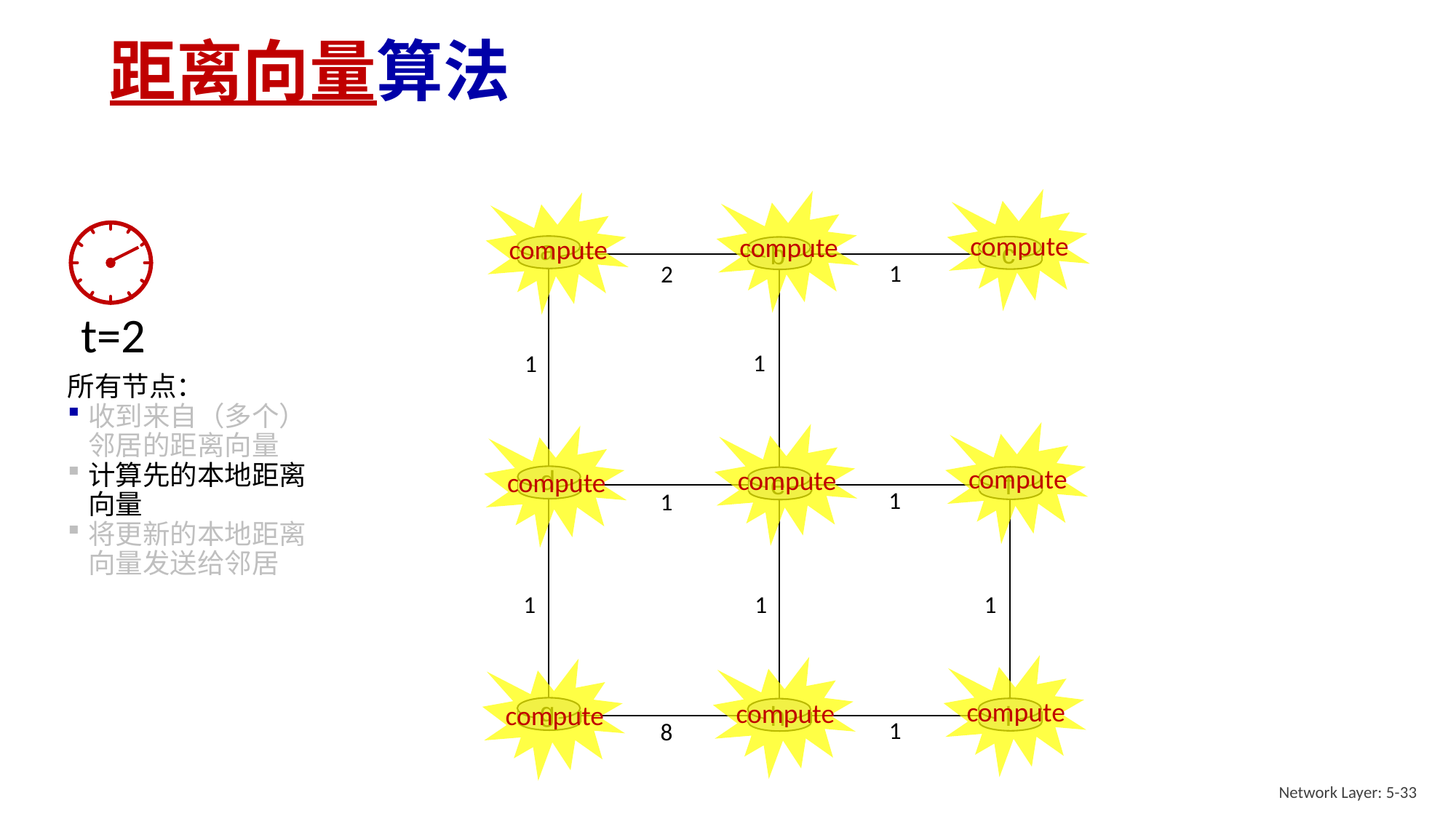

# 距离向量算法

compute

compute

compute

compute

compute

compute

compute

compute

compute

t=2
a

c

b

1
2

1
1
所有节点：
收到来自（多个）邻居的距离向量
计算先的本地距离向量
将更新的本地距离向量发送给邻居
d

f

e

1
1
1
1
1
g

i

h

1
8
Network Layer: 5-33